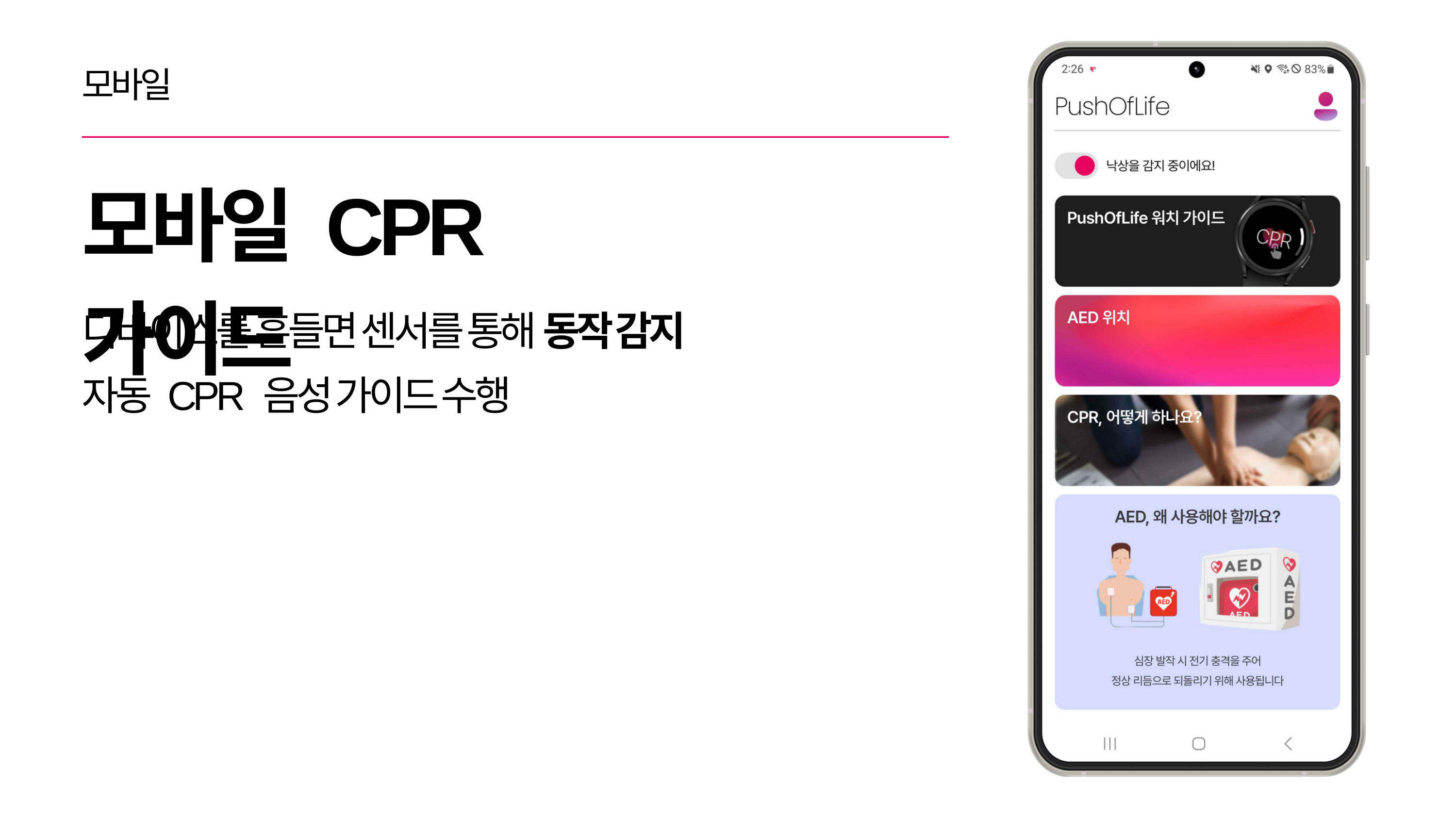

모바일

모바일 CPR 가이드
디바이스를 흔들면 센서를 통해 동작 감지
자동 CPR 음성 가이드 수행